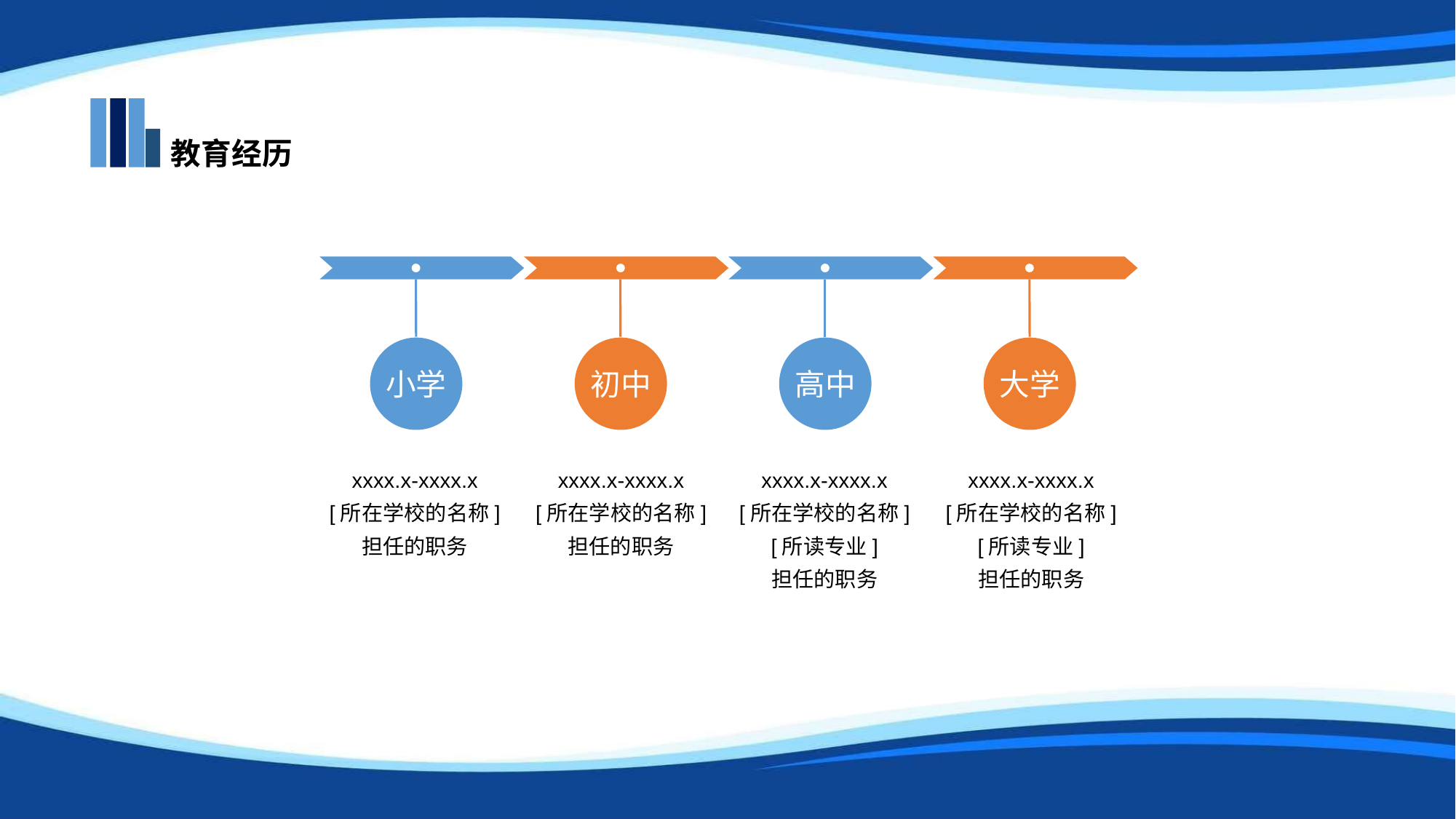

教育经历

小学
初中
高中
大学
xxxx.x-xxxx.x
[所在学校的名称]
担任的职务
xxxx.x-xxxx.x
[所在学校的名称]
担任的职务
xxxx.x-xxxx.x
[所在学校的名称]
[所读专业]
担任的职务
xxxx.x-xxxx.x
[所在学校的名称]
[所读专业]
担任的职务